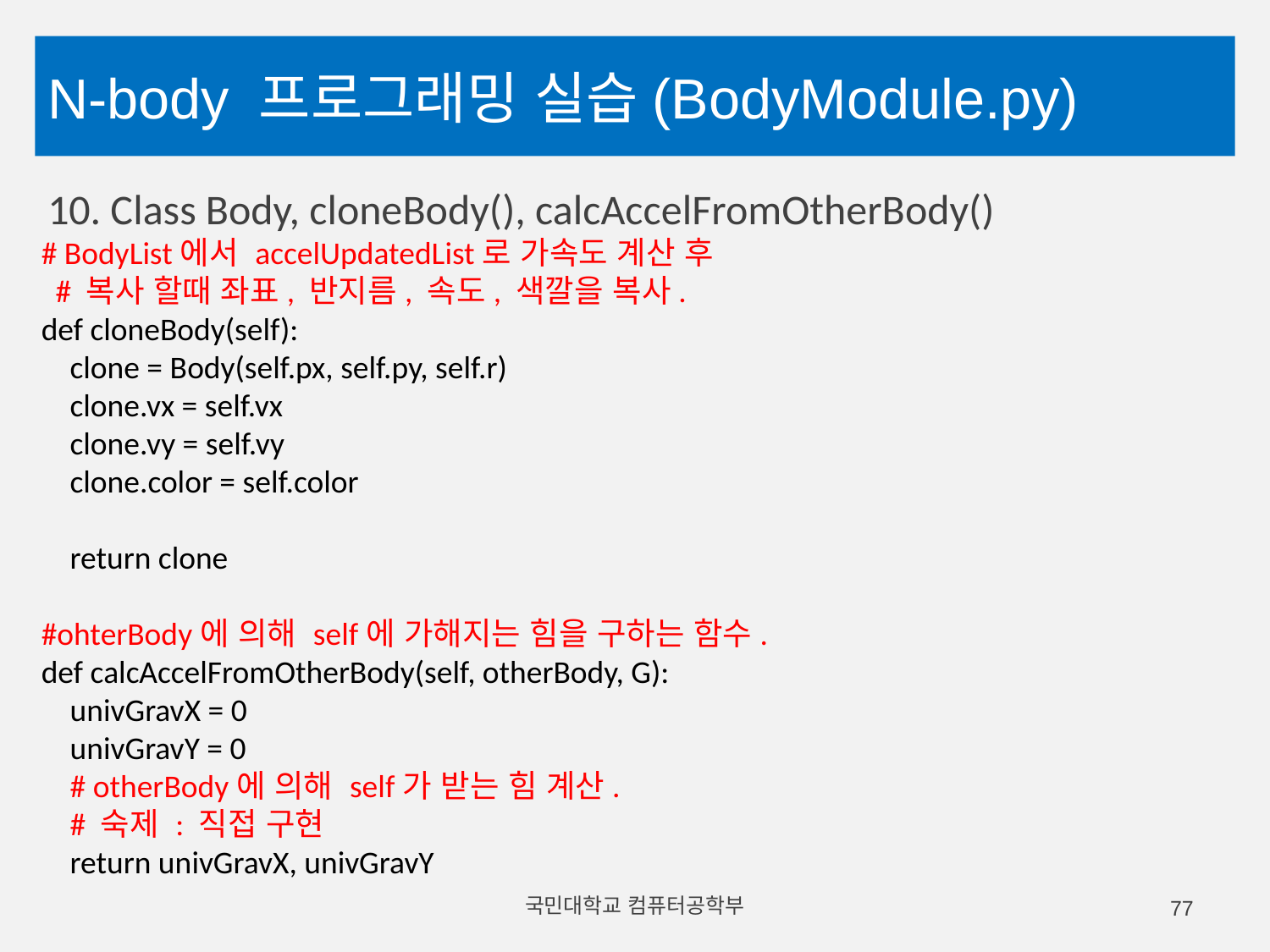

# N-body 프로그래밍 실습(BodyModule.py)
10. Class Body, cloneBody(), calcAccelFromOtherBody()

    # BodyList에서 accelUpdatedList로 가속도 계산 후
    # 복사 할때 좌표, 반지름, 속도, 색깔을 복사.
    def cloneBody(self):
        clone = Body(self.px, self.py, self.r)
        clone.vx = self.vx
        clone.vy = self.vy
        clone.color = self.color

        return clone

    #ohterBody에 의해 self에 가해지는 힘을 구하는 함수.
    def calcAccelFromOtherBody(self, otherBody, G):
        univGravX = 0
        univGravY = 0
        # otherBody에 의해 self가 받는 힘 계산.
        # 숙제 : 직접 구현
        return univGravX, univGravY
국민대학교 컴퓨터공학부
77